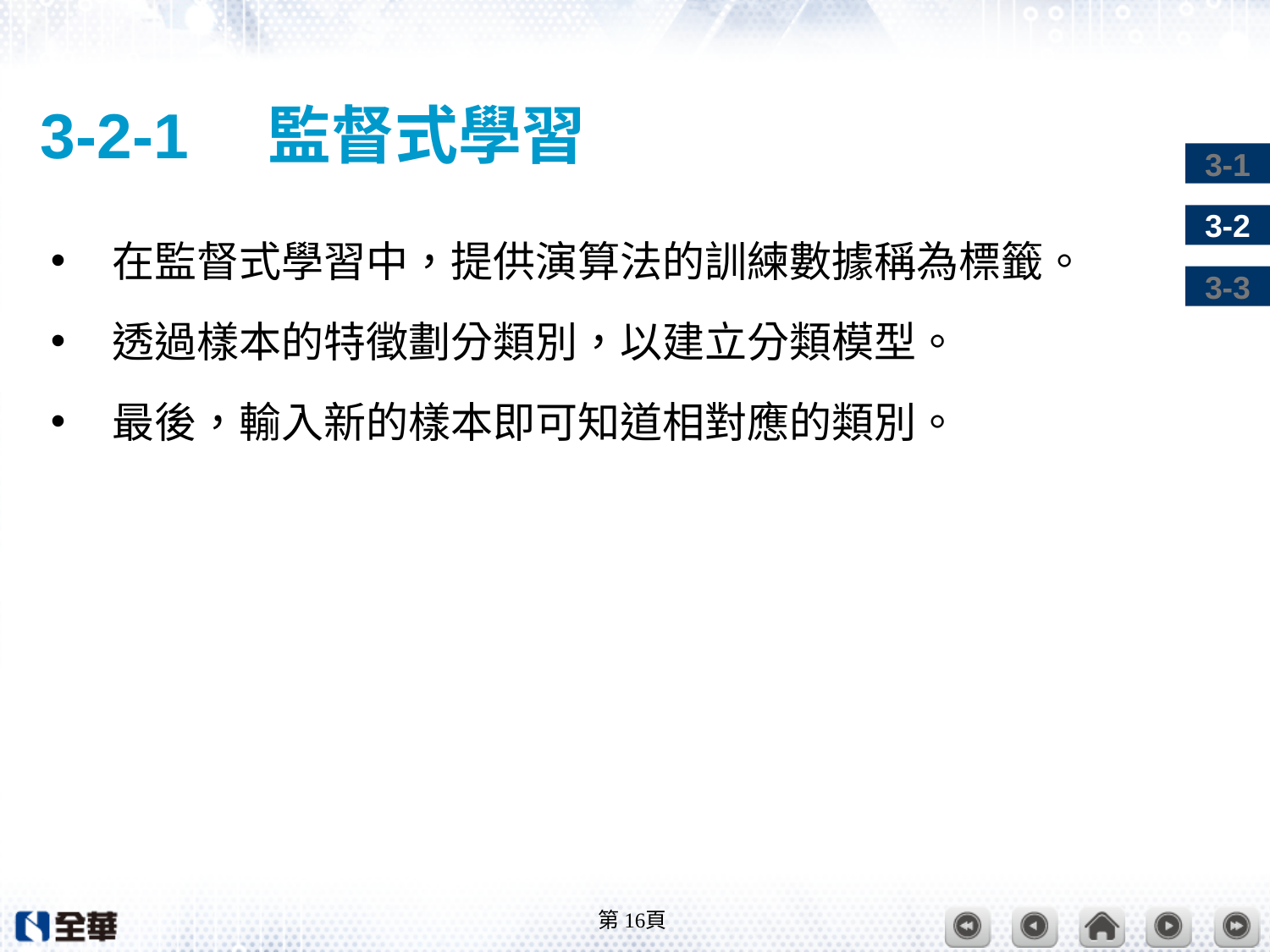

# 3-2-1　監督式學習
在監督式學習中，提供演算法的訓練數據稱為標籤。
透過樣本的特徵劃分類別，以建立分類模型。
最後，輸入新的樣本即可知道相對應的類別。